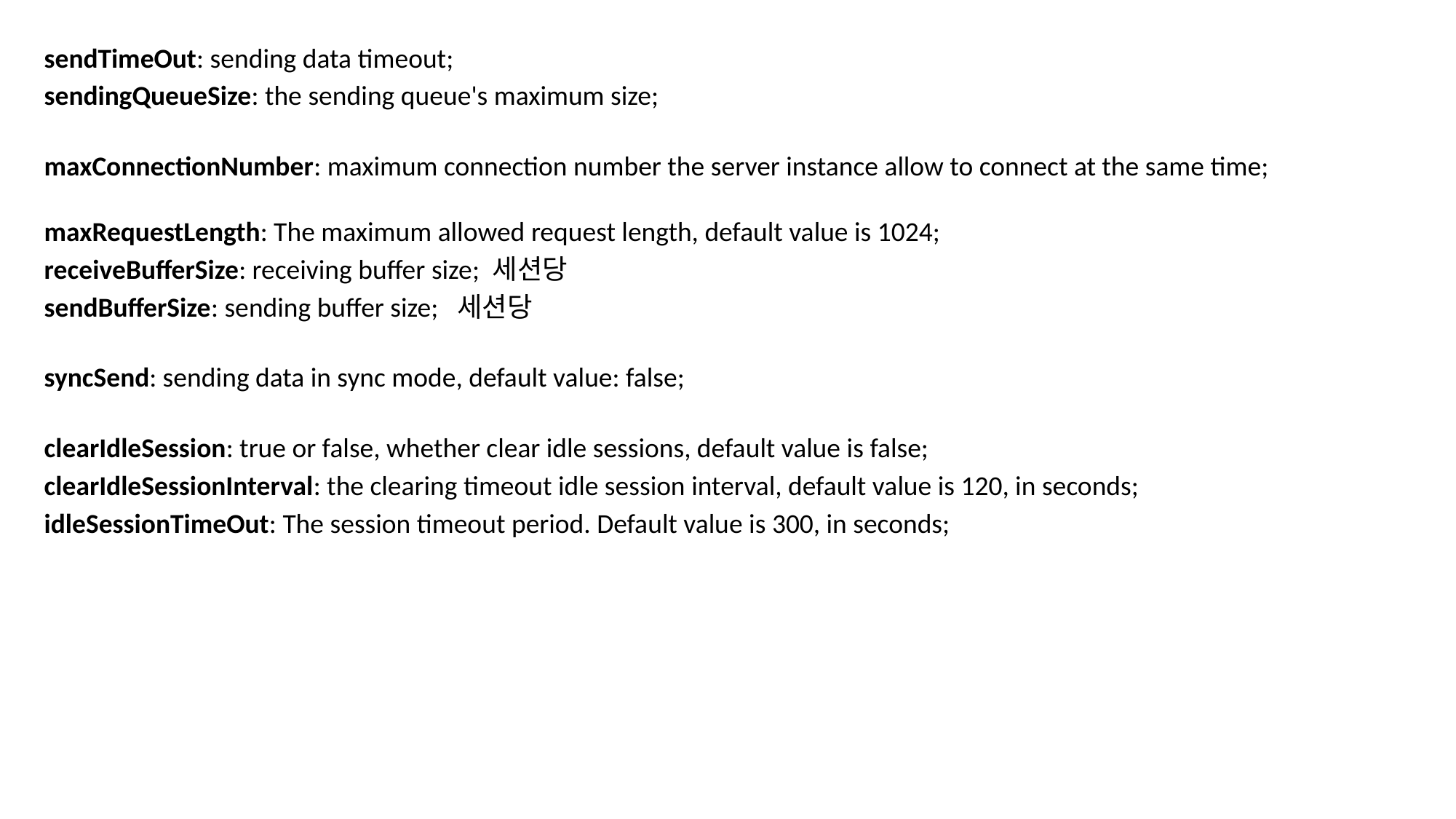

sendTimeOut: sending data timeout;
sendingQueueSize: the sending queue's maximum size;

maxConnectionNumber: maximum connection number the server instance allow to connect at the same time;

maxRequestLength: The maximum allowed request length, default value is 1024;
receiveBufferSize: receiving buffer size; 세션당
sendBufferSize: sending buffer size;  세션당

syncSend: sending data in sync mode, default value: false;

clearIdleSession: true or false, whether clear idle sessions, default value is false;
clearIdleSessionInterval: the clearing timeout idle session interval, default value is 120, in seconds;
idleSessionTimeOut: The session timeout period. Default value is 300, in seconds;